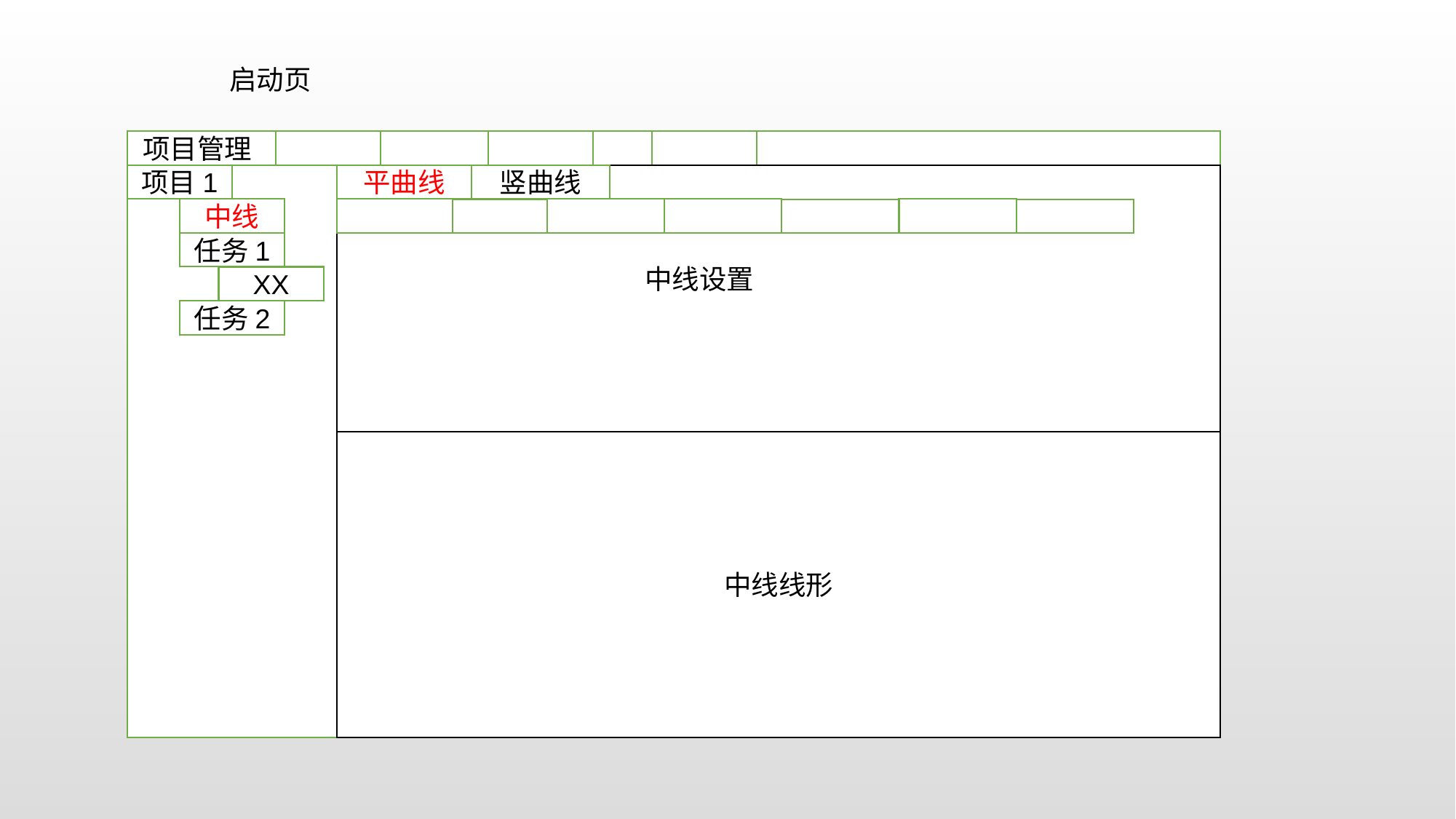

启动页
项目管理

项目1
平曲线
竖曲线

中线

任务1
中线设置
XX
任务2
中线线形